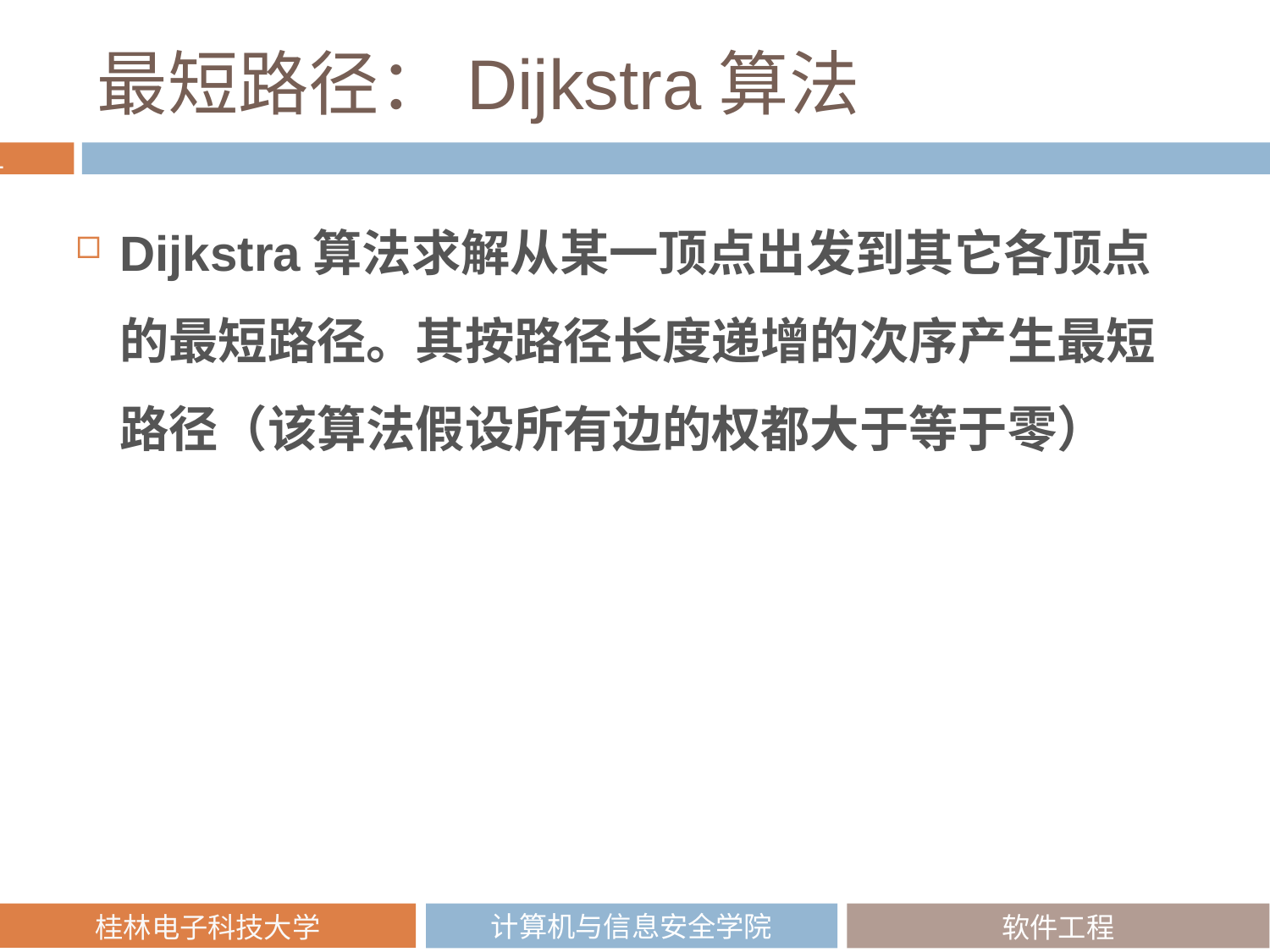

# 最短路径：Dijkstra算法
Dijkstra算法求解从某一顶点出发到其它各顶点的最短路径。其按路径长度递增的次序产生最短路径（该算法假设所有边的权都大于等于零）